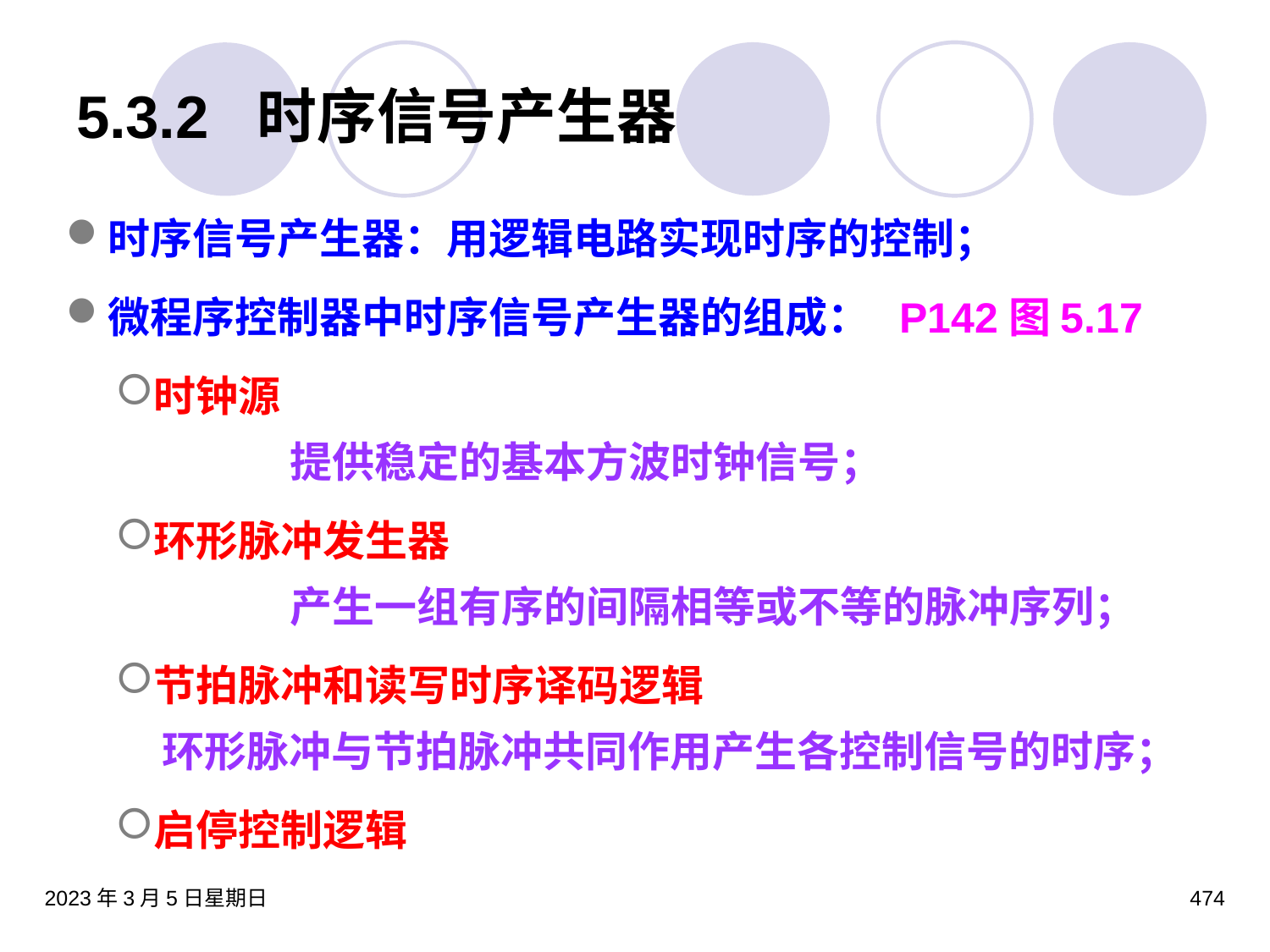

# 5.3.2  时序信号产生器
时序信号产生器：用逻辑电路实现时序的控制；
微程序控制器中时序信号产生器的组成：  P142图5.17
时钟源
	提供稳定的基本方波时钟信号；
环形脉冲发生器
	产生一组有序的间隔相等或不等的脉冲序列；
节拍脉冲和读写时序译码逻辑
 环形脉冲与节拍脉冲共同作用产生各控制信号的时序；
启停控制逻辑
2023年3月5日星期日
474